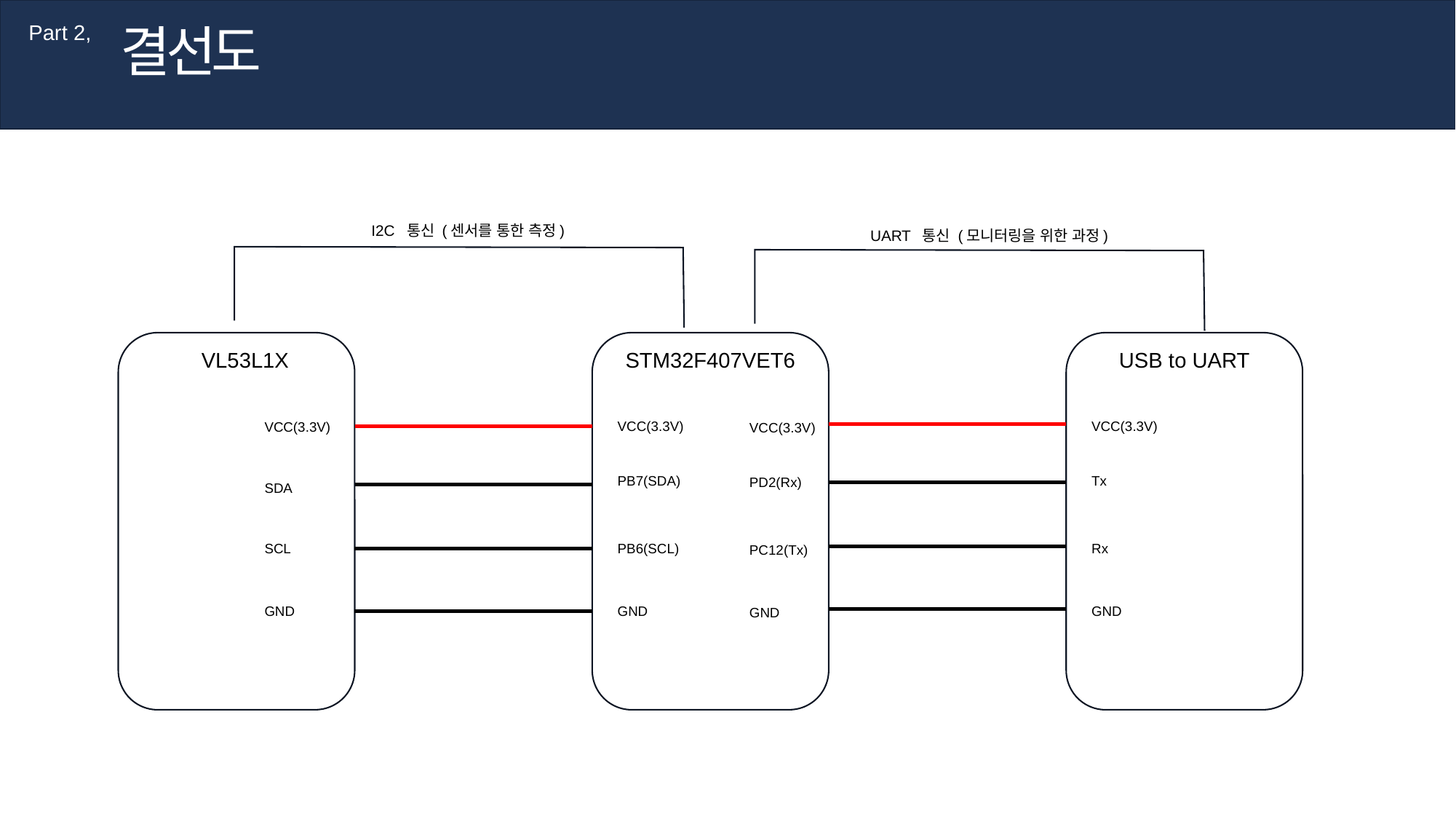

결선도
Part 2,
I2C  통신 (센서를 통한 측정)
UART  통신 (모니터링을 위한 과정)

STM32F407VET6
USB to UART
VL53L1X
VCC(3.3V)
VCC(3.3V)
VCC(3.3V)
VCC(3.3V)
PB7(SDA)
Tx
PD2(Rx)
SDA
SCL
PB6(SCL)
Rx
PC12(Tx)
GND
GND
GND
GND